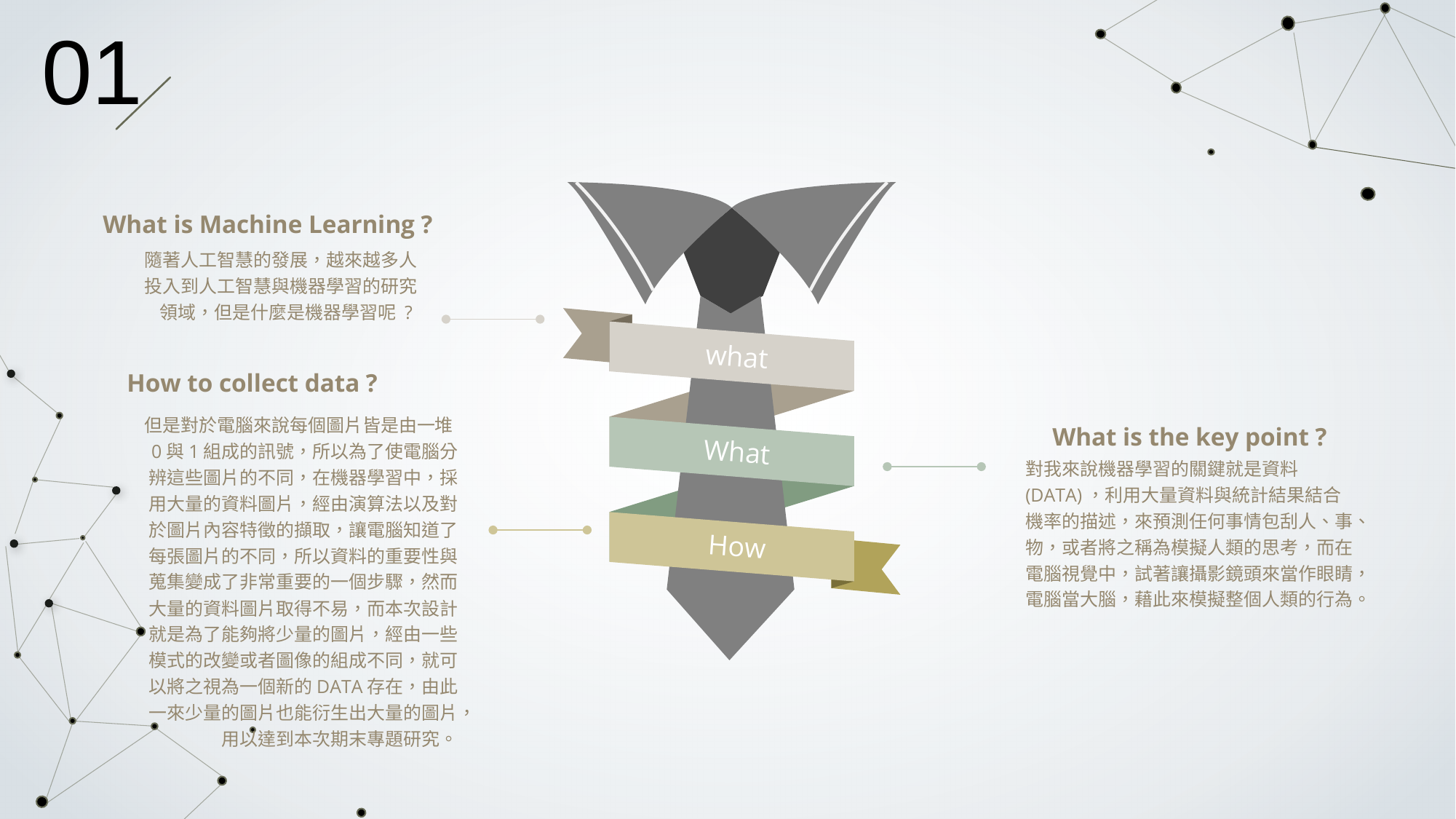

01

What is Machine Learning ?
隨著人工智慧的發展，越來越多人投入到人工智慧與機器學習的研究領域，但是什麼是機器學習呢 ?

what

How to collect data ?

但是對於電腦來說每個圖片皆是由一堆0與1組成的訊號，所以為了使電腦分辨這些圖片的不同，在機器學習中，採用大量的資料圖片，經由演算法以及對於圖片內容特徵的擷取，讓電腦知道了每張圖片的不同，所以資料的重要性與蒐集變成了非常重要的一個步驟，然而大量的資料圖片取得不易，而本次設計就是為了能夠將少量的圖片，經由一些模式的改變或者圖像的組成不同，就可以將之視為一個新的DATA存在，由此一來少量的圖片也能衍生出大量的圖片，用以達到本次期末專題研究。
What is the key point ?

What

對我來說機器學習的關鍵就是資料(DATA)，利用大量資料與統計結果結合機率的描述，來預測任何事情包刮人、事、物，或者將之稱為模擬人類的思考，而在電腦視覺中，試著讓攝影鏡頭來當作眼睛，電腦當大腦，藉此來模擬整個人類的行為。

How